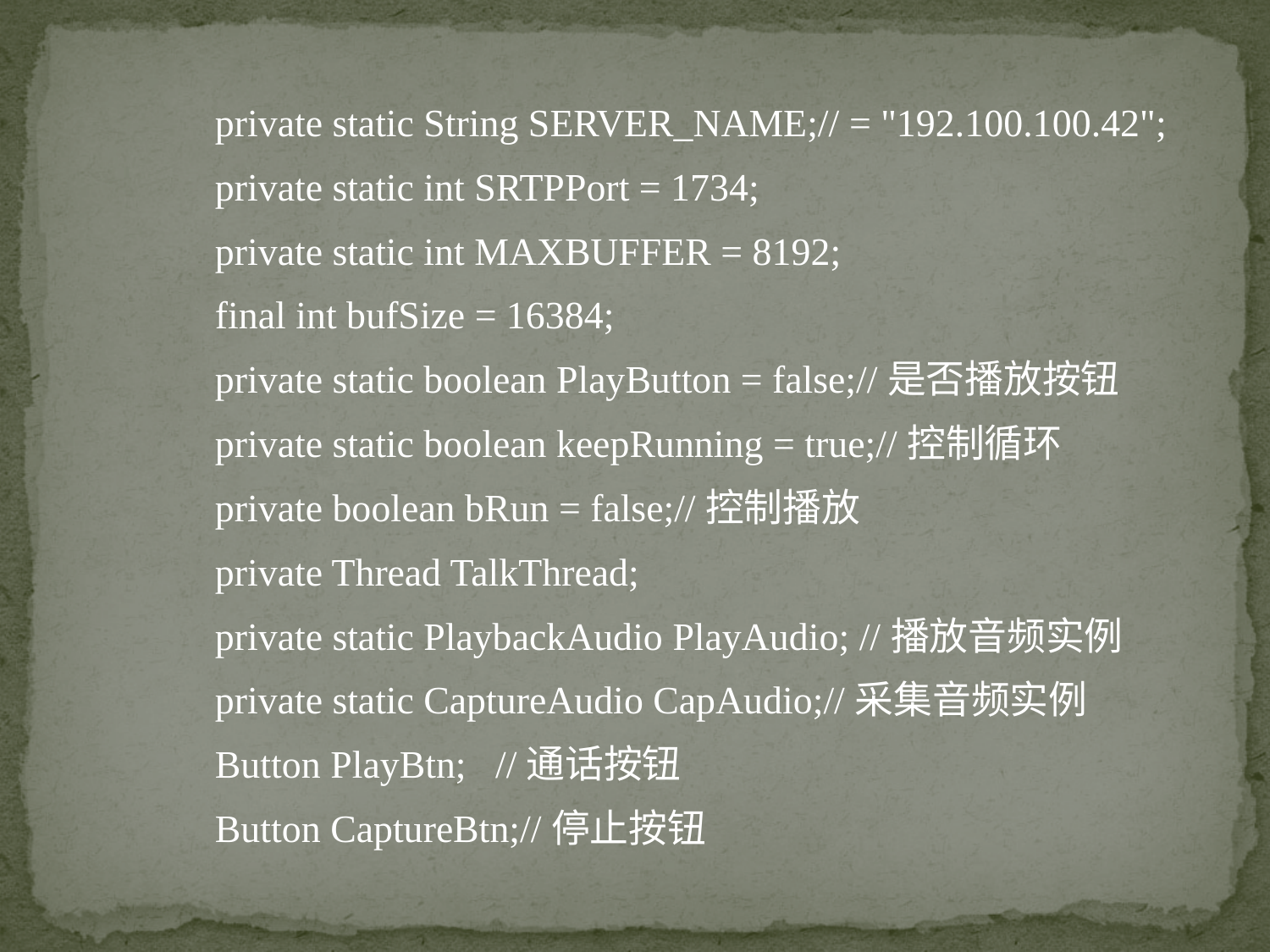

private static String SERVER_NAME;// = "192.100.100.42";
	private static int SRTPPort = 1734;
	private static int MAXBUFFER = 8192;
	final int bufSize = 16384;
	private static boolean PlayButton = false;//是否播放按钮
	private static boolean keepRunning = true;//控制循环
	private boolean bRun = false;//控制播放
	private Thread TalkThread;
	private static PlaybackAudio PlayAudio; //播放音频实例
	private static CaptureAudio CapAudio;//采集音频实例
	Button PlayBtn;   //通话按钮
	Button CaptureBtn;//停止按钮